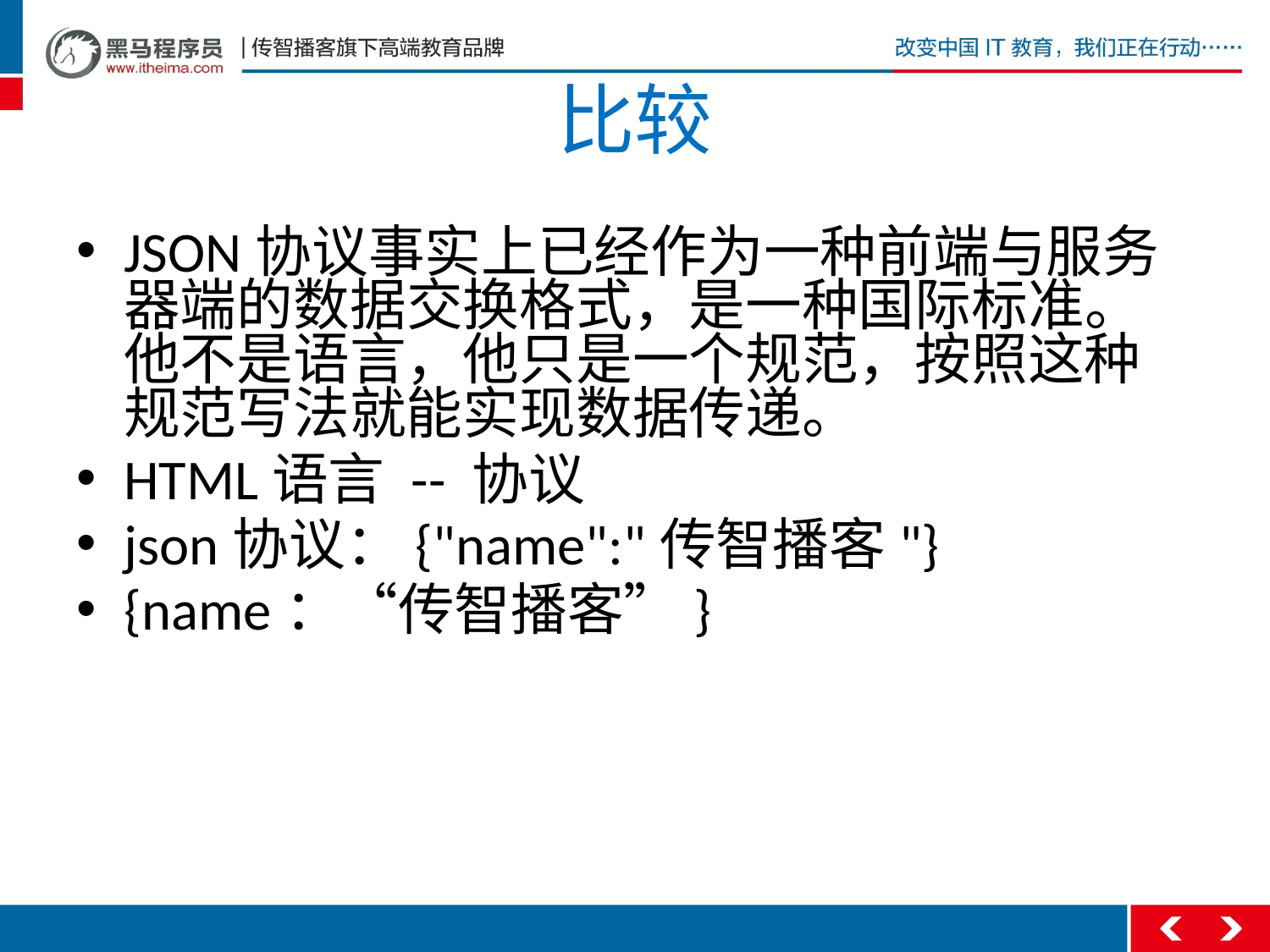

# 比较
JSON协议事实上已经作为一种前端与服务器端的数据交换格式，是一种国际标准。他不是语言，他只是一个规范，按照这种规范写法就能实现数据传递。
HTML语言 -- 协议
json协议：{"name":"传智播客"}
{name：“传智播客”}